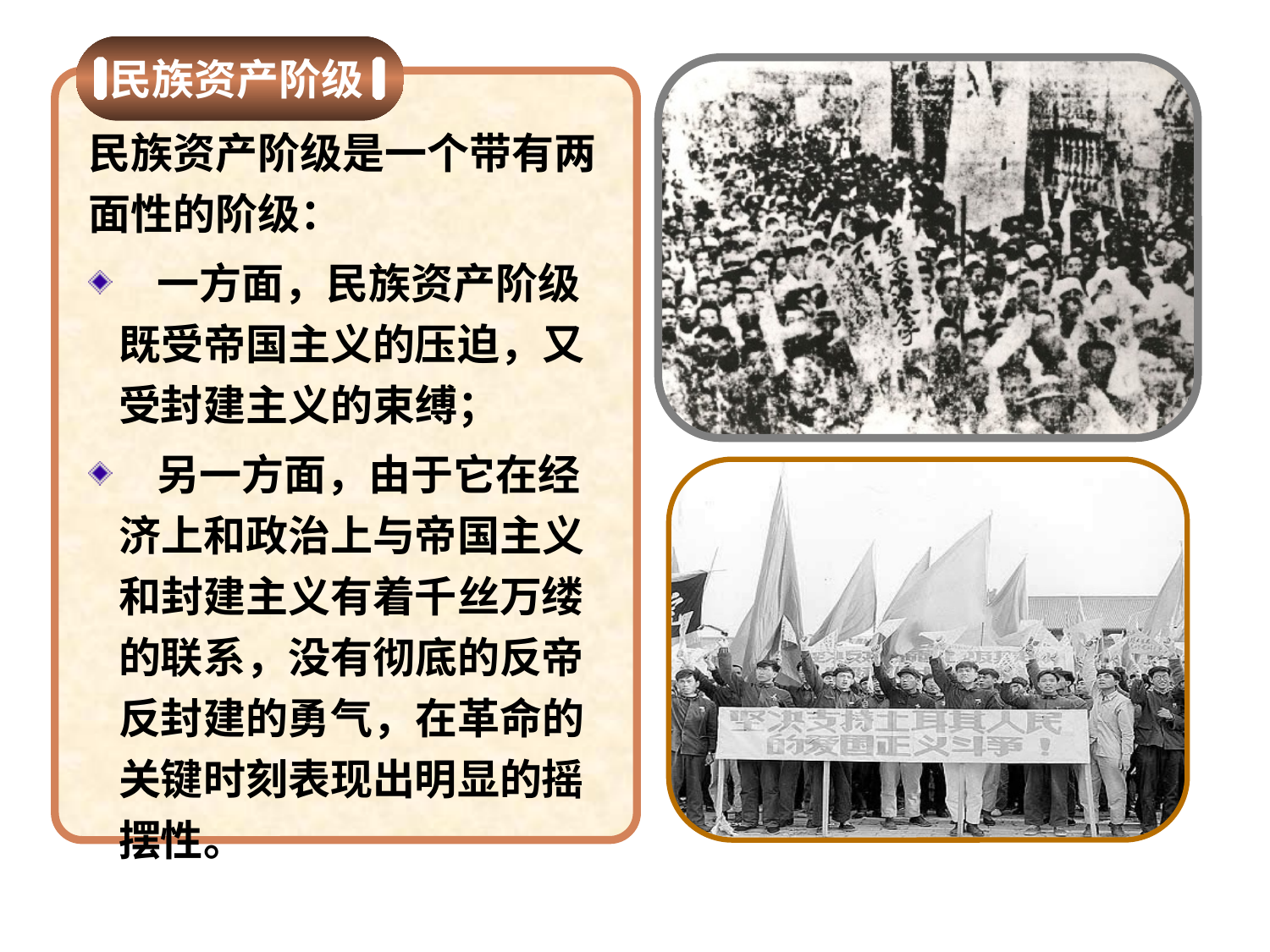

民族资产阶级

民族资产阶级是一个带有两面性的阶级：
   一方面，民族资产阶级既受帝国主义的压迫，又受封建主义的束缚；
   另一方面，由于它在经济上和政治上与帝国主义和封建主义有着千丝万缕的联系，没有彻底的反帝反封建的勇气，在革命的关键时刻表现出明显的摇摆性。